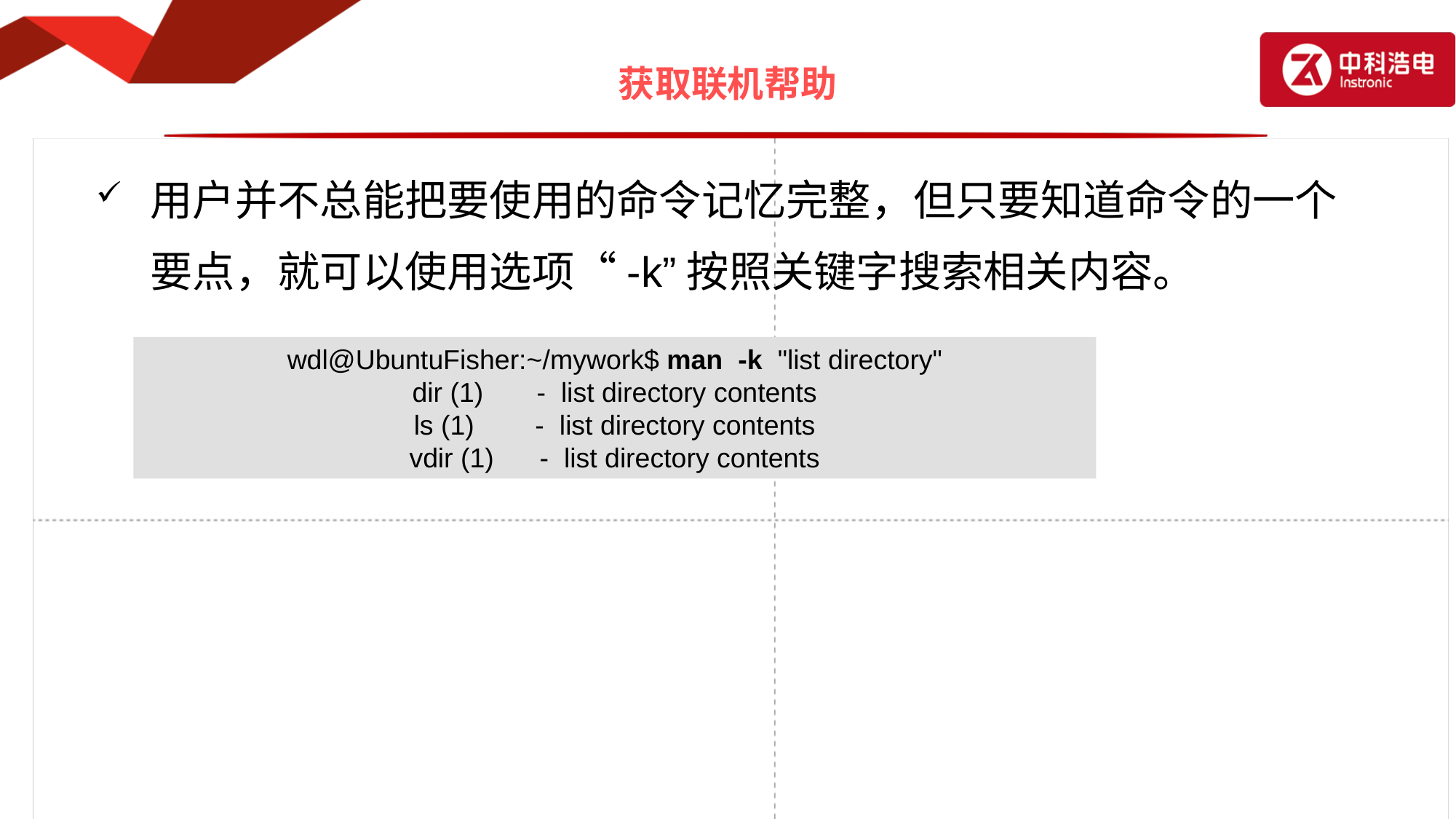

# 获取联机帮助
用户并不总能把要使用的命令记忆完整，但只要知道命令的一个要点，就可以使用选项“-k”按照关键字搜索相关内容。

wdl@UbuntuFisher:~/mywork$ man  -k  "list directory"
dir (1)       -  list directory contents
ls (1)        -  list directory contents
vdir (1)      -  list directory contents